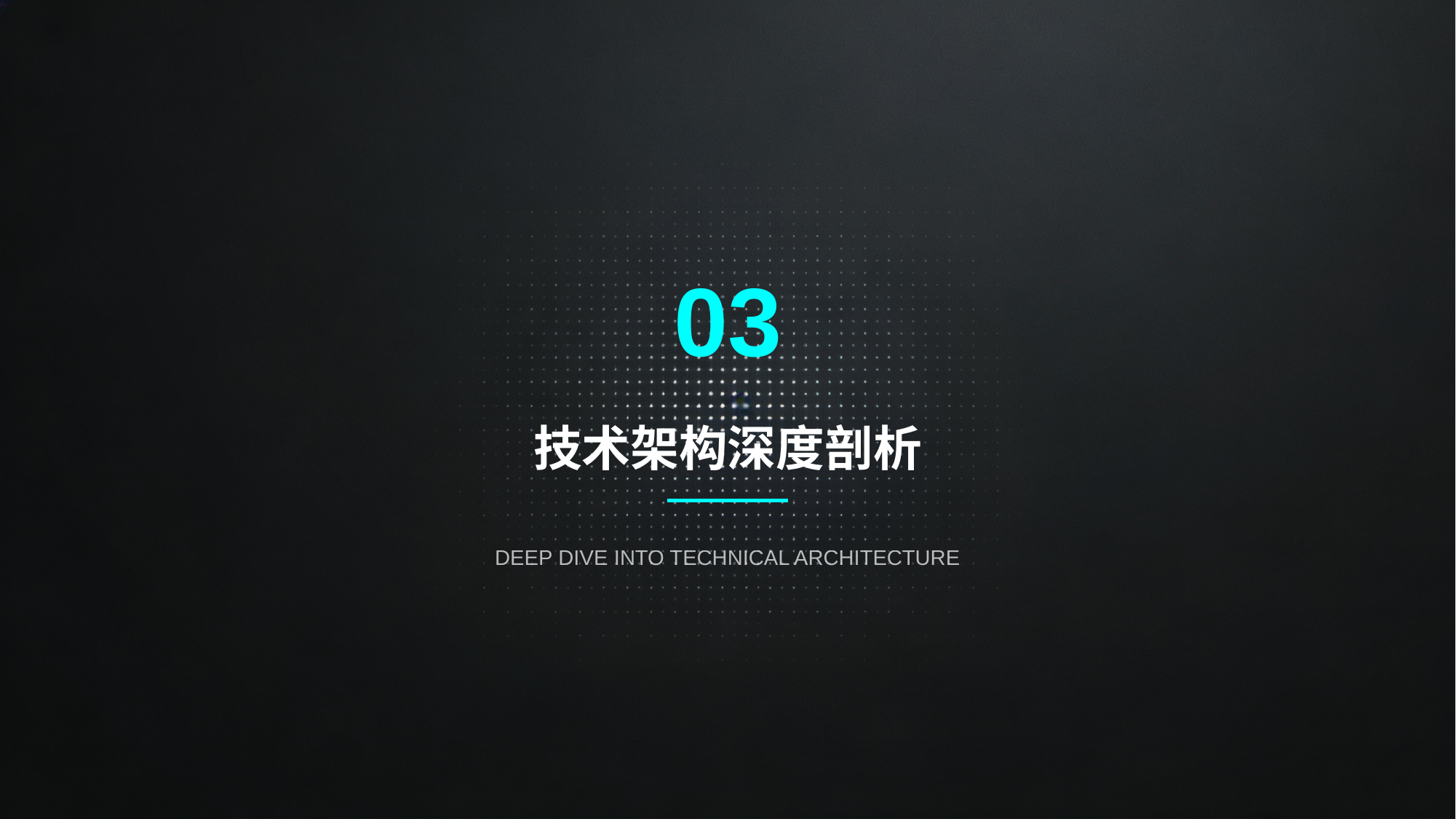

03
技术架构深度剖析
DEEP DIVE INTO TECHNICAL ARCHITECTURE